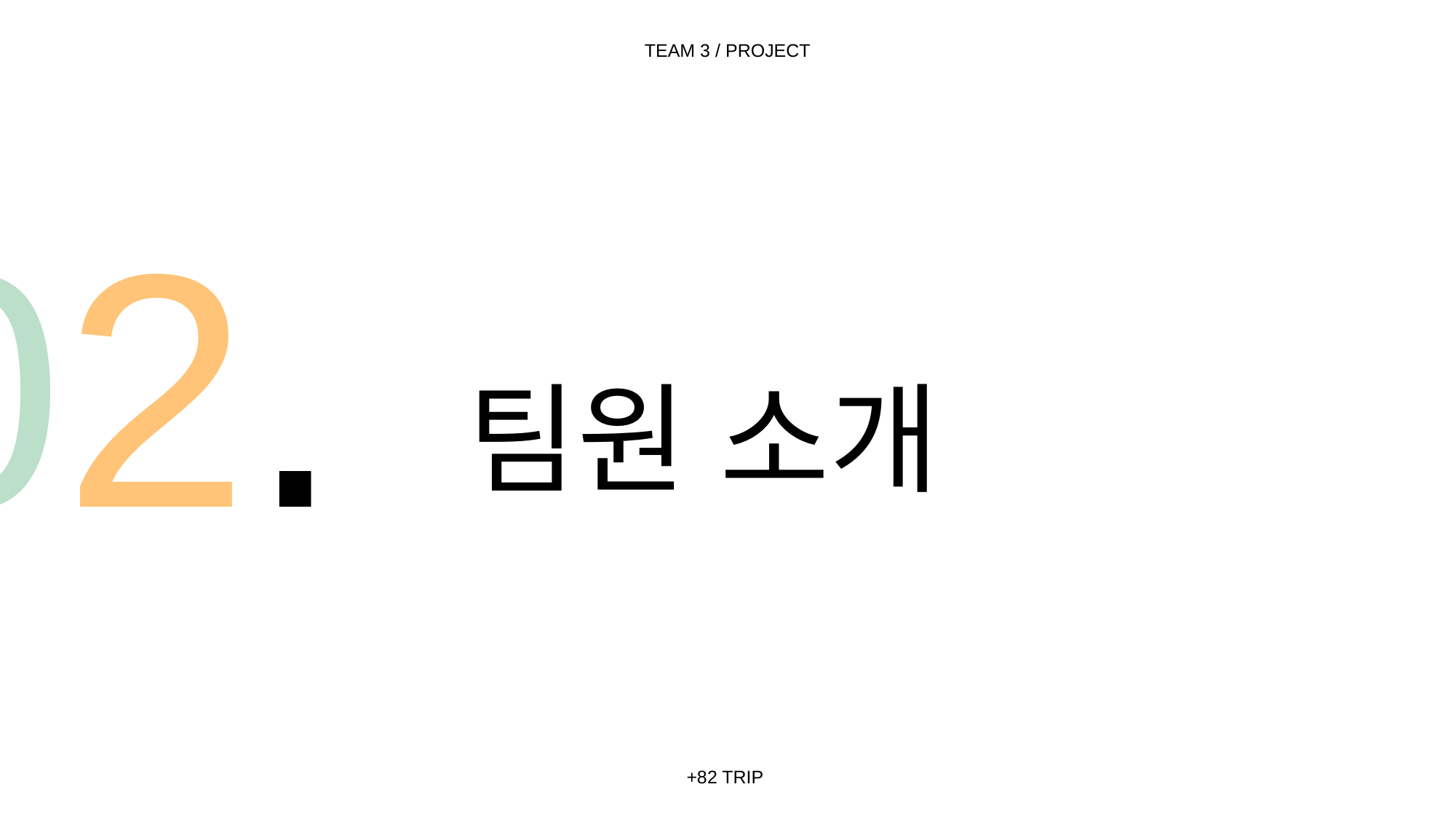

TEAM 3 / PROJECT
02.
팀원 소개
+82 TRIP